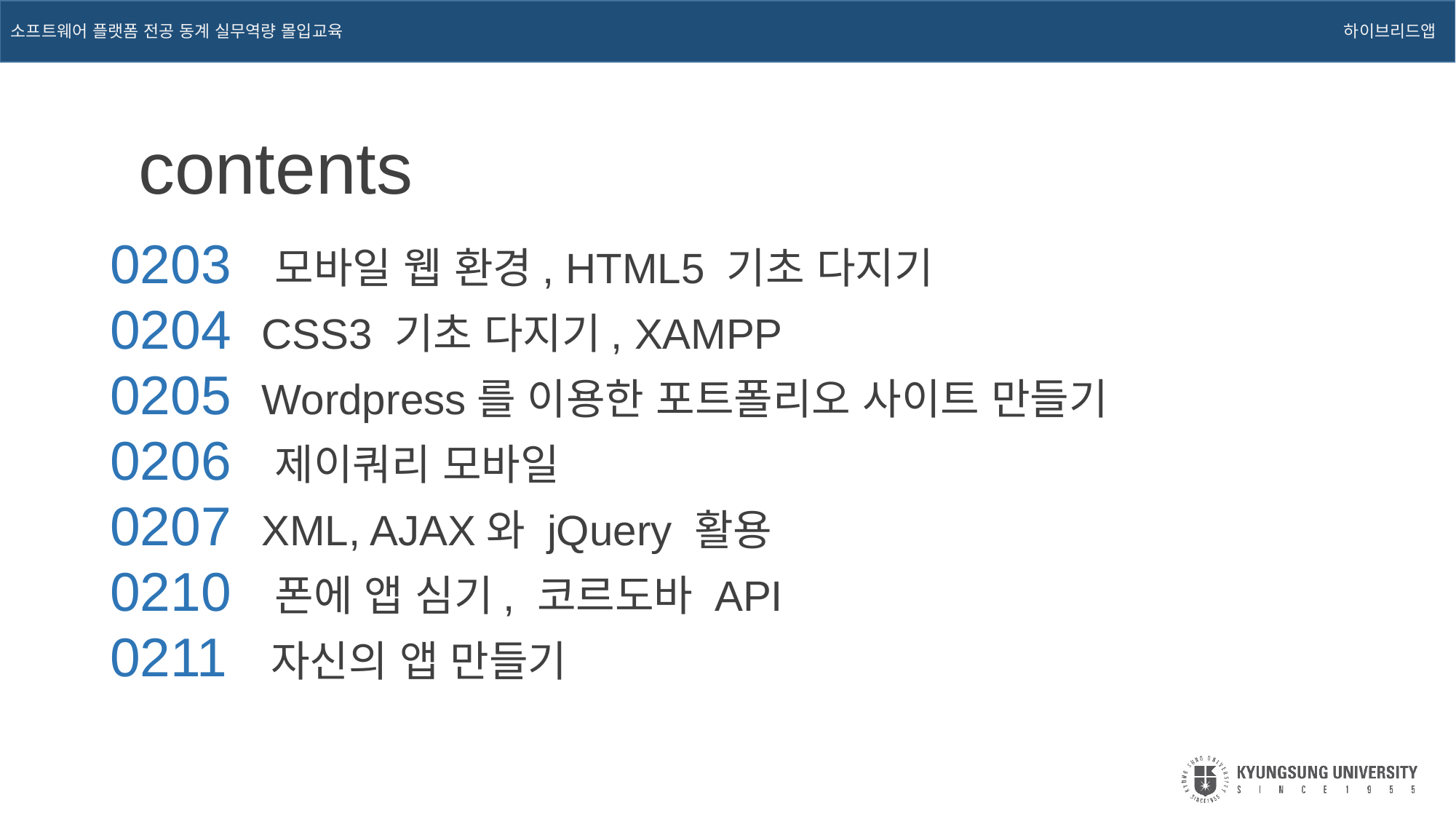

contents
0203  모바일 웹 환경, HTML5 기초 다지기
0204  CSS3 기초 다지기, XAMPP
0205  Wordpress를 이용한 포트폴리오 사이트 만들기
0206  제이쿼리 모바일
0207  XML, AJAX와 jQuery 활용
0210  폰에 앱 심기, 코르도바 API
0211  자신의 앱 만들기